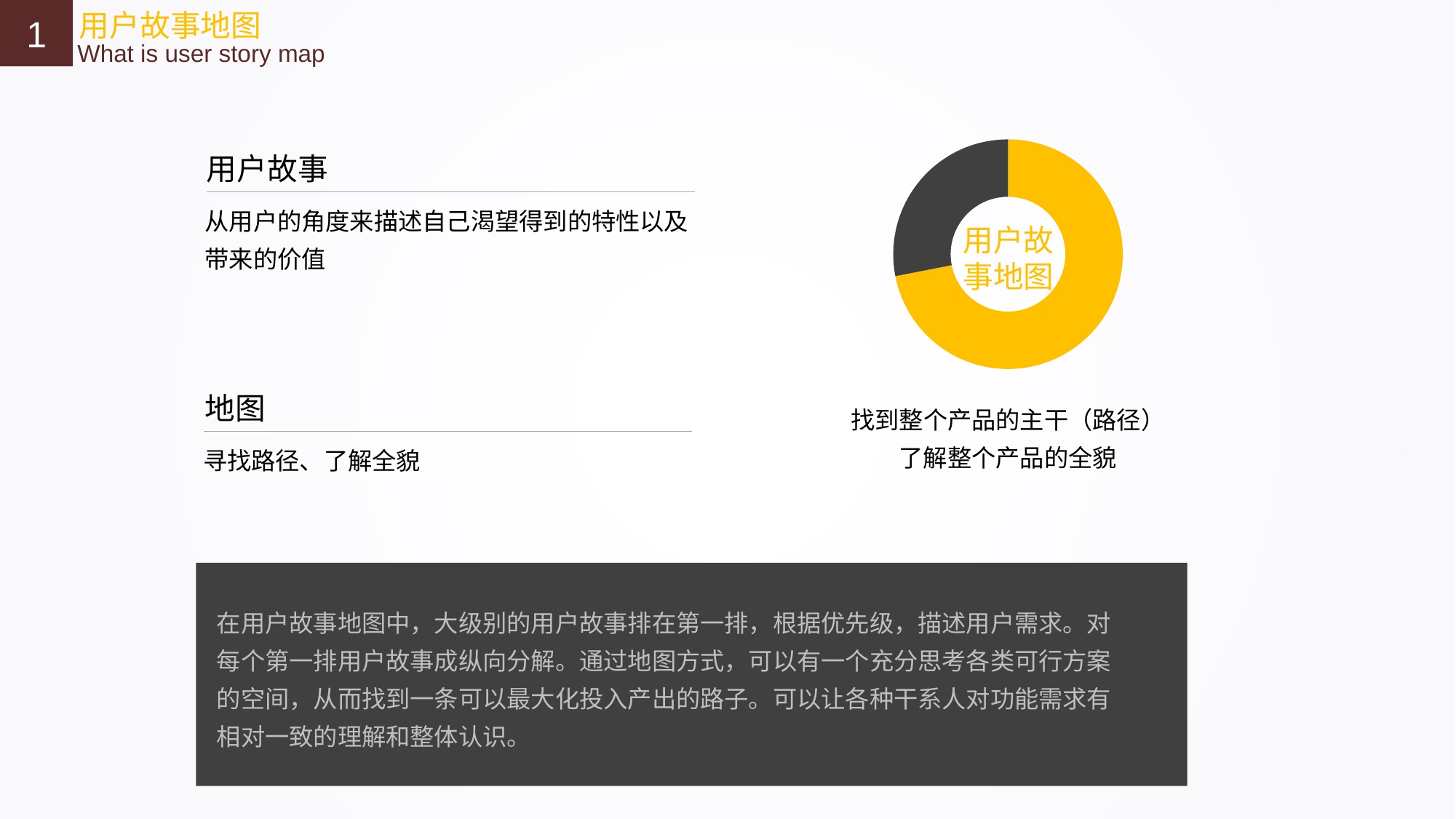

1
用户故事地图
What is user story map

### Chart

| Category | 销售额 |
|---|---|
| 第一季度 | 8.200000000000001 |
| 第二季度 | 3.2 |
用户故事
从用户的角度来描述自己渴望得到的特性以及带来的价值
用户故事地图
地图
寻找路径、了解全貌
找到整个产品的主干（路径）
了解整个产品的全貌

在用户故事地图中，大级别的用户故事排在第一排，根据优先级，描述用户需求。对每个第一排用户故事成纵向分解。通过地图方式，可以有一个充分思考各类可行方案的空间，从而找到一条可以最大化投入产出的路子。可以让各种干系人对功能需求有相对一致的理解和整体认识。